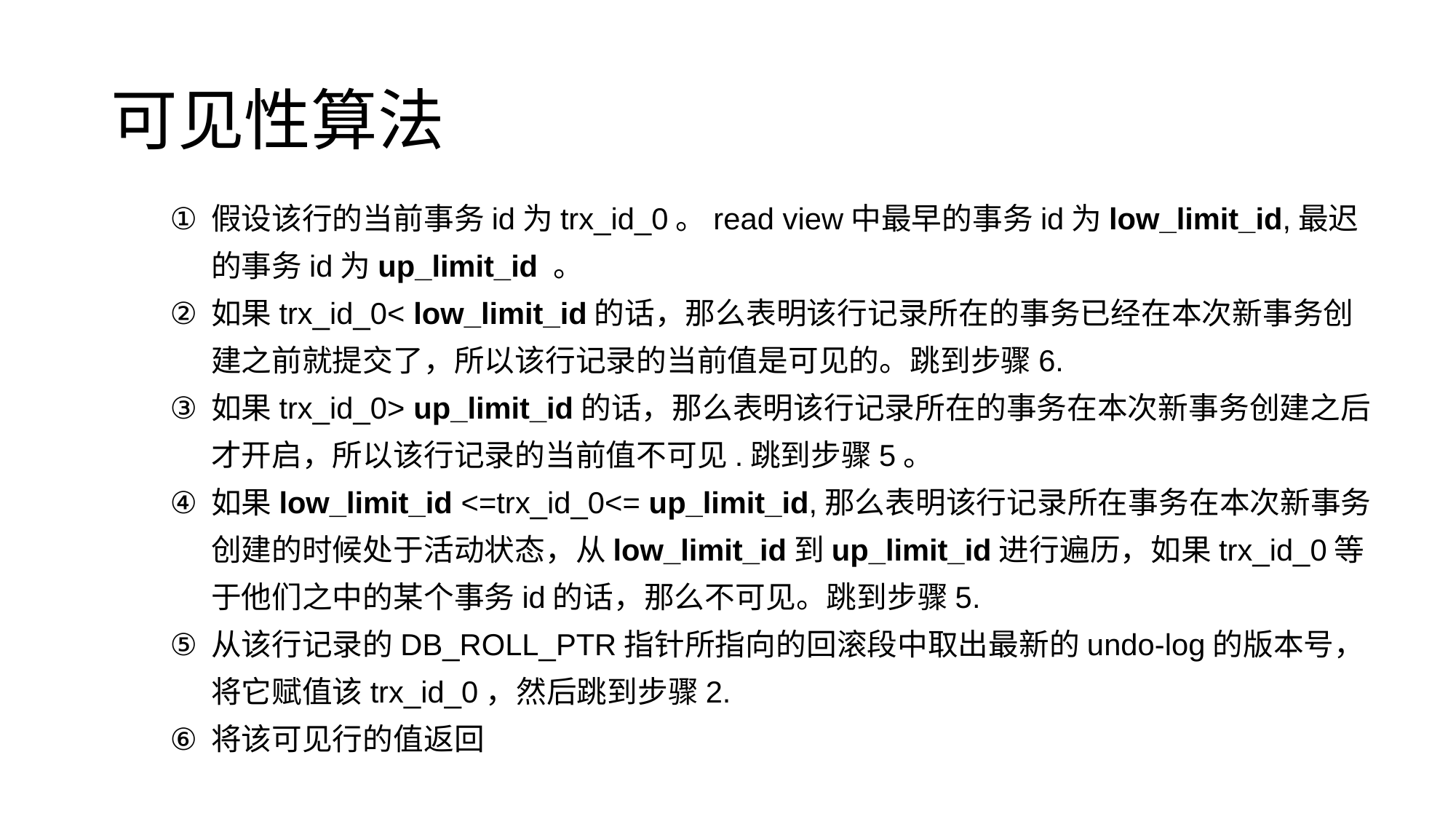

# 可见性算法
假设该行的当前事务id为trx_id_0。read view中最早的事务id为low_limit_id,最迟的事务id为up_limit_id 。
如果trx_id_0< low_limit_id的话，那么表明该行记录所在的事务已经在本次新事务创建之前就提交了，所以该行记录的当前值是可见的。跳到步骤6.
如果trx_id_0> up_limit_id的话，那么表明该行记录所在的事务在本次新事务创建之后才开启，所以该行记录的当前值不可见.跳到步骤5。
如果low_limit_id <=trx_id_0<= up_limit_id,那么表明该行记录所在事务在本次新事务创建的时候处于活动状态，从low_limit_id到up_limit_id进行遍历，如果trx_id_0等于他们之中的某个事务id的话，那么不可见。跳到步骤5.
从该行记录的DB_ROLL_PTR指针所指向的回滚段中取出最新的undo-log的版本号，将它赋值该trx_id_0，然后跳到步骤2.
将该可见行的值返回